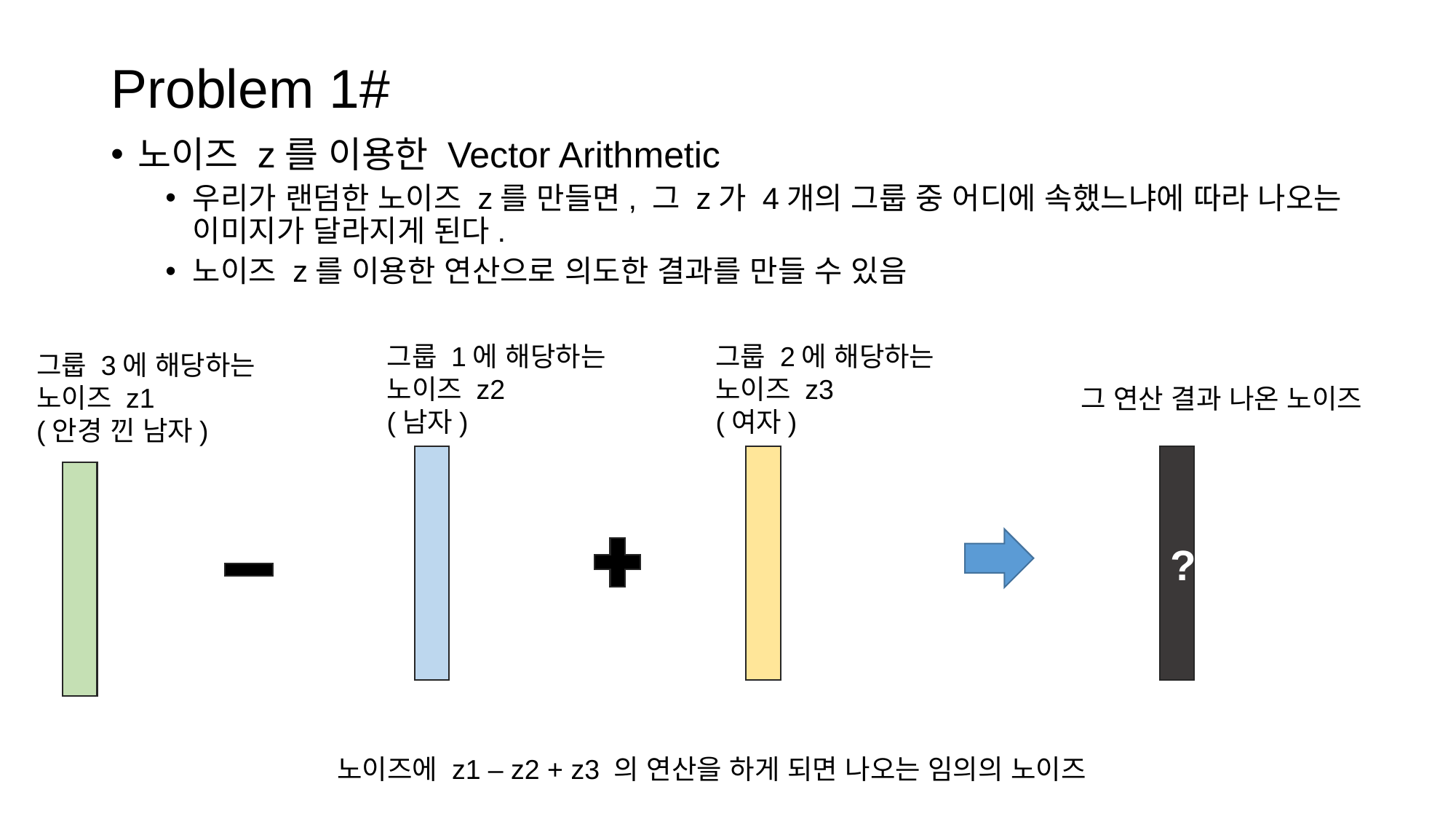

# Problem 1#
노이즈 z를 이용한 Vector Arithmetic
우리가 랜덤한 노이즈 z를 만들면, 그 z가 4개의 그룹 중 어디에 속했느냐에 따라 나오는 이미지가 달라지게 된다.
노이즈 z를 이용한 연산으로 의도한 결과를 만들 수 있음
그룹 1에 해당하는
노이즈 z2
(남자)
그룹 2에 해당하는
노이즈 z3
(여자)
그룹 3에 해당하는
노이즈 z1
(안경 낀 남자)
그 연산 결과 나온 노이즈

?

노이즈에 z1 – z2 + z3 의 연산을 하게 되면 나오는 임의의 노이즈